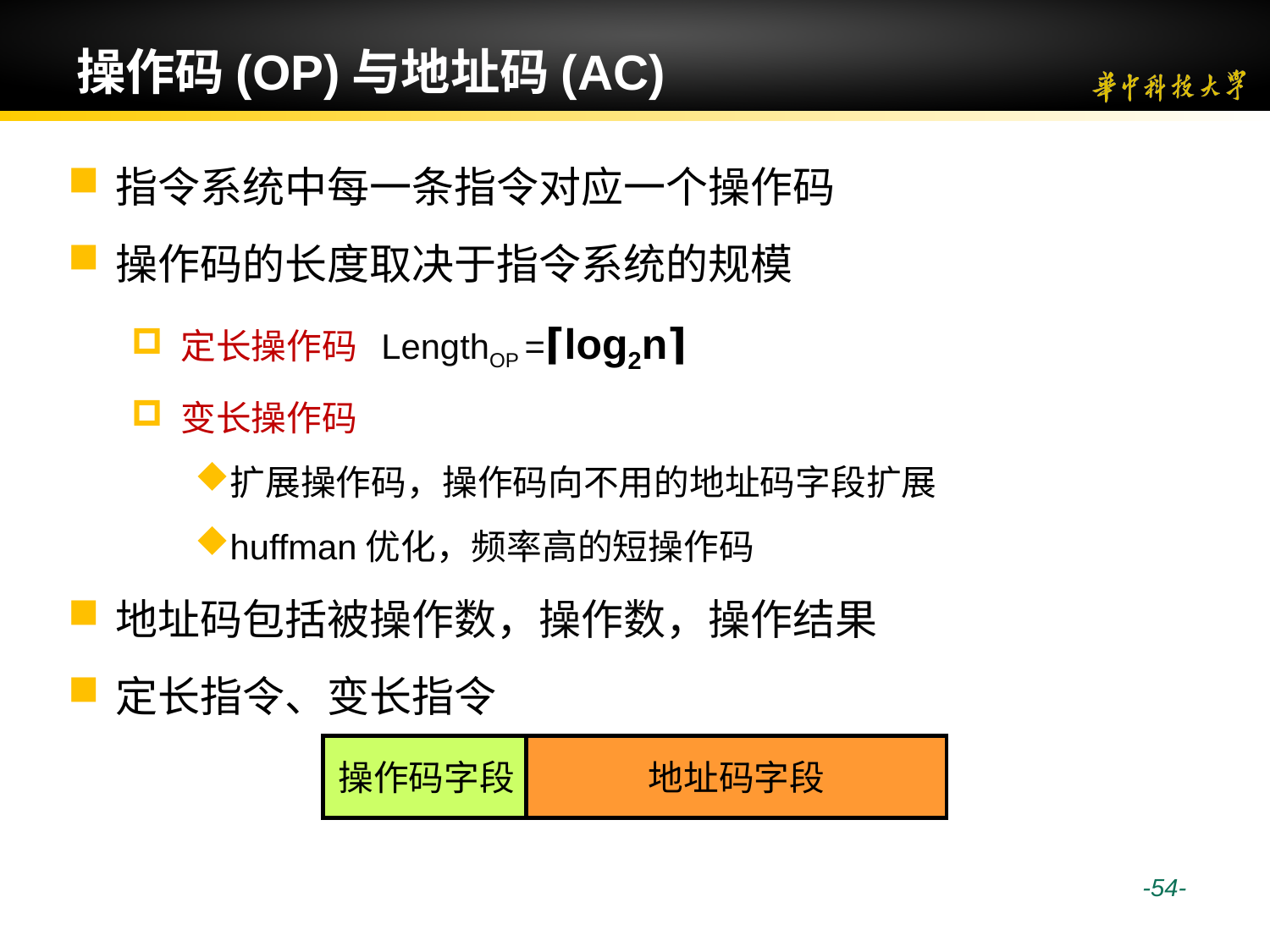

# 操作码(OP)与地址码(AC)
指令系统中每一条指令对应一个操作码
操作码的长度取决于指令系统的规模
定长操作码  LengthOP =⌈log2n⌉
变长操作码
扩展操作码，操作码向不用的地址码字段扩展
huffman优化，频率高的短操作码
地址码包括被操作数，操作数，操作结果
定长指令、变长指令

操作码字段
地址码字段
 -54-